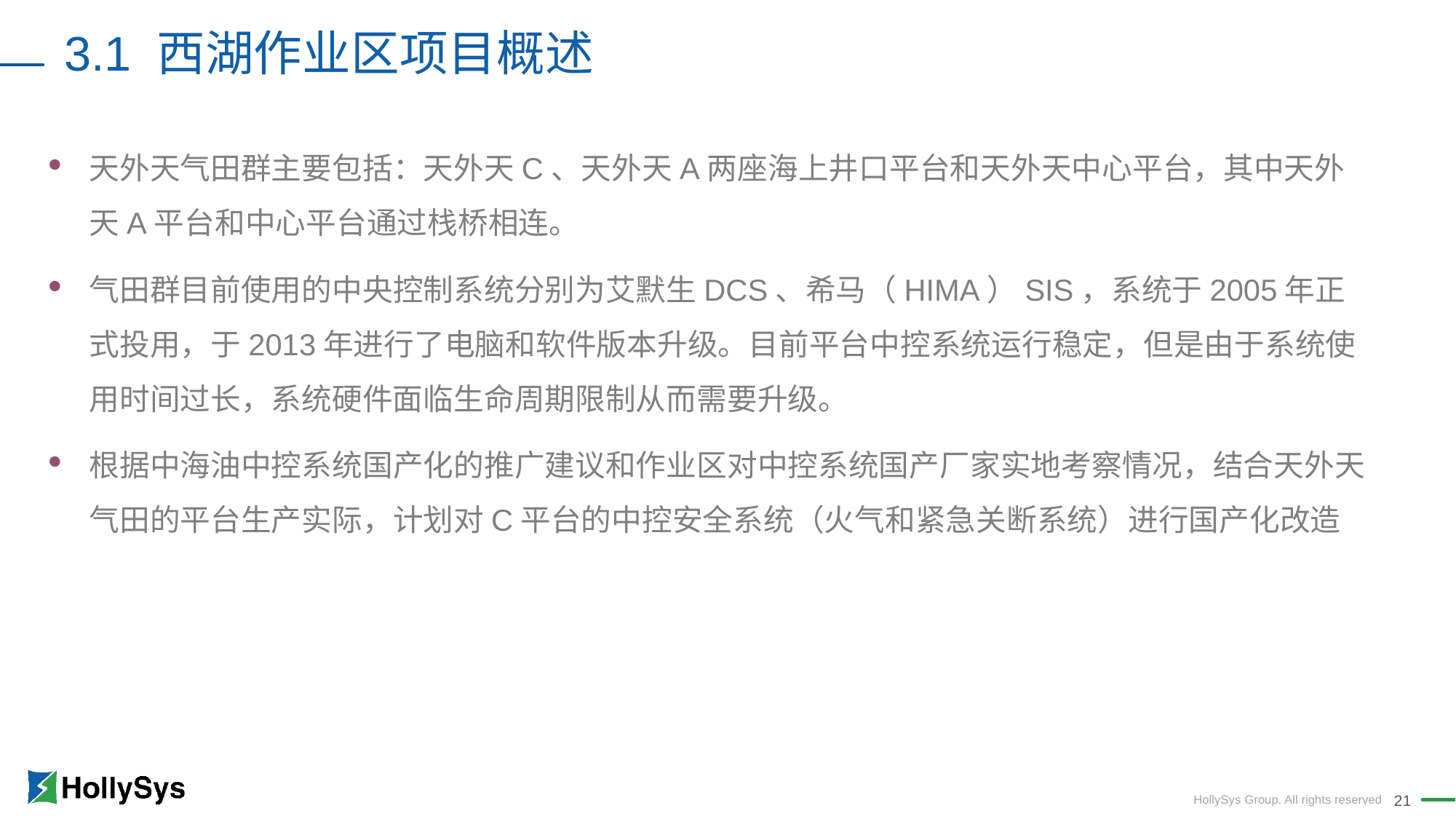

3.1 西湖作业区项目概述
天外天气田群主要包括：天外天C、天外天A两座海上井口平台和天外天中心平台，其中天外天A平台和中心平台通过栈桥相连。
气田群目前使用的中央控制系统分别为艾默生DCS、希马（HIMA）SIS，系统于2005年正式投用，于2013年进行了电脑和软件版本升级。目前平台中控系统运行稳定，但是由于系统使用时间过长，系统硬件面临生命周期限制从而需要升级。
根据中海油中控系统国产化的推广建议和作业区对中控系统国产厂家实地考察情况，结合天外天气田的平台生产实际，计划对C平台的中控安全系统（火气和紧急关断系统）进行国产化改造